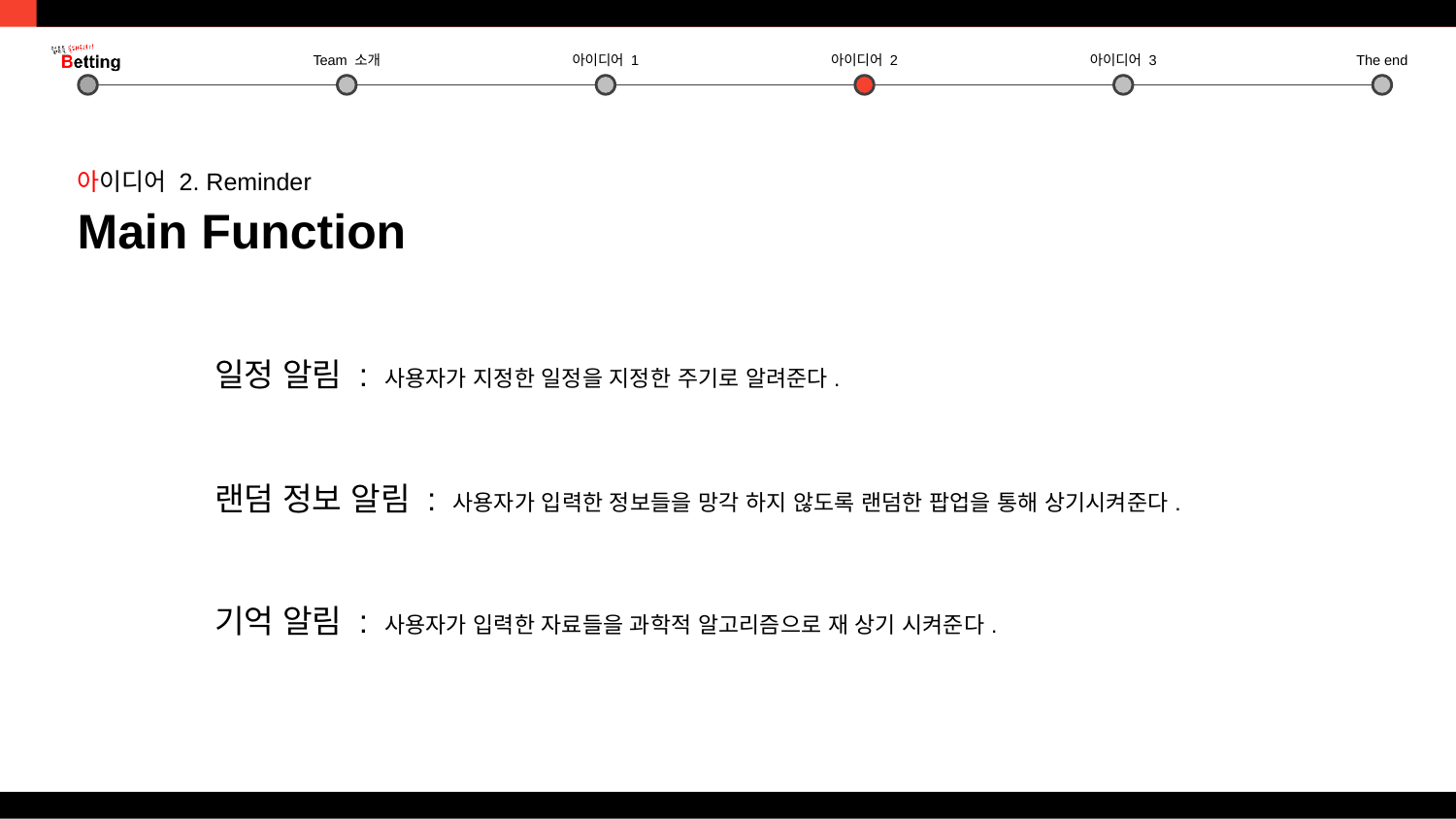

아이디어 2. Reminder
Main Function
일정 알림 : 사용자가 지정한 일정을 지정한 주기로 알려준다.
랜덤 정보 알림 : 사용자가 입력한 정보들을 망각 하지 않도록 랜덤한 팝업을 통해 상기시켜준다.
기억 알림 : 사용자가 입력한 자료들을 과학적 알고리즘으로 재 상기 시켜준다.